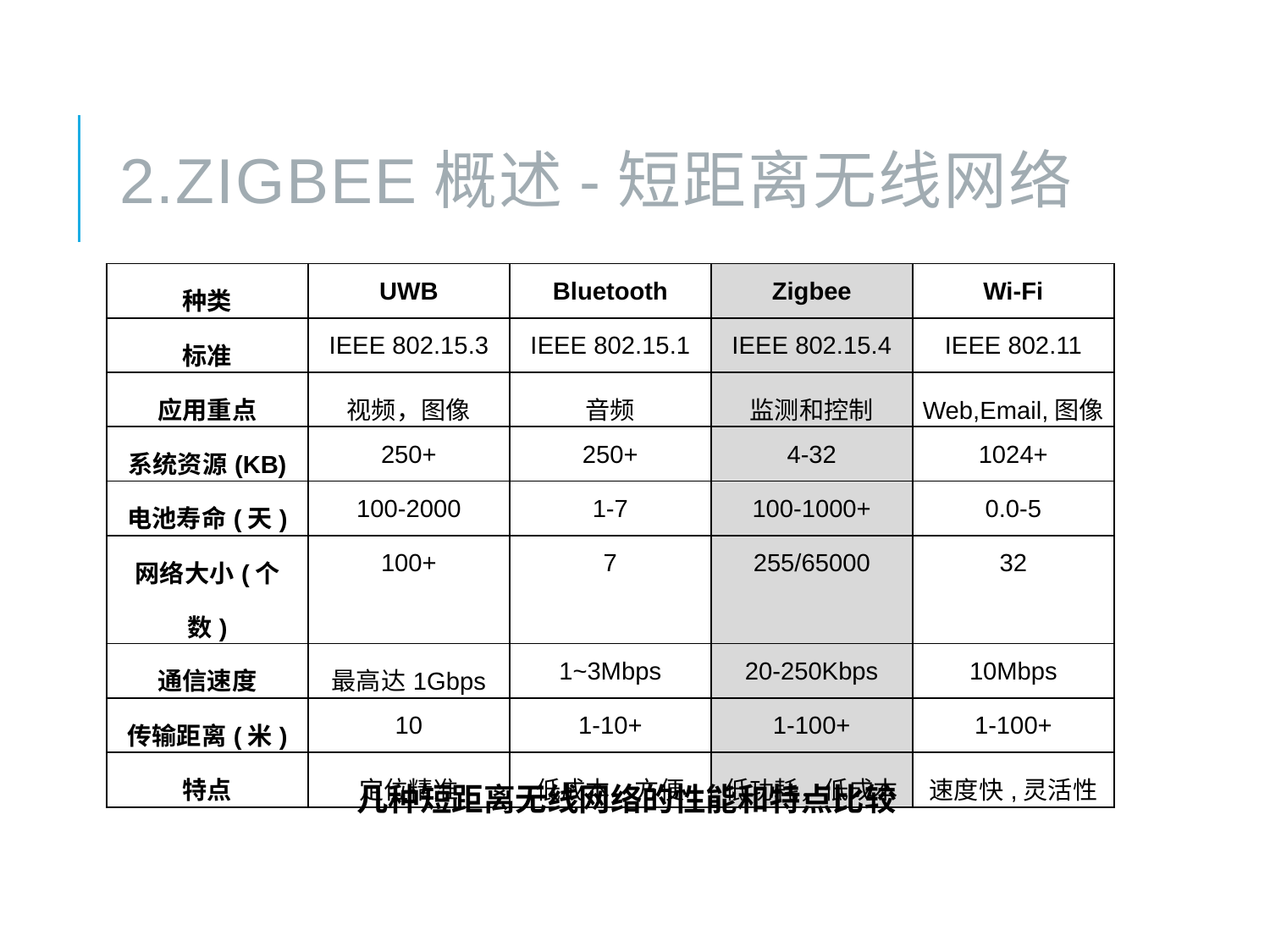

# 2.ZIGBEE概述-短距离无线网络
| 种类 | UWB | Bluetooth | Zigbee | Wi-Fi |
| --- | --- | --- | --- | --- |
| 标准 | IEEE 802.15.3 | IEEE 802.15.1 | IEEE 802.15.4 | IEEE 802.11 |
| 应用重点 | 视频，图像 | 音频 | 监测和控制 | Web,Email,图像 |
| 系统资源(KB) | 250+ | 250+ | 4-32 | 1024+ |
| 电池寿命(天) | 100-2000 | 1-7 | 100-1000+ | 0.0-5 |
| 网络大小(个数) | 100+ | 7 | 255/65000 | 32 |
| 通信速度 | 最高达1Gbps | 1~3Mbps | 20-250Kbps | 10Mbps |
| 传输距离(米) | 10 | 1-10+ | 1-100+ | 1-100+ |
| 特点 | 定位精准 | 低成本，方便 | 低功耗，低成本 | 速度快,灵活性 |
几种短距离无线网络的性能和特点比较